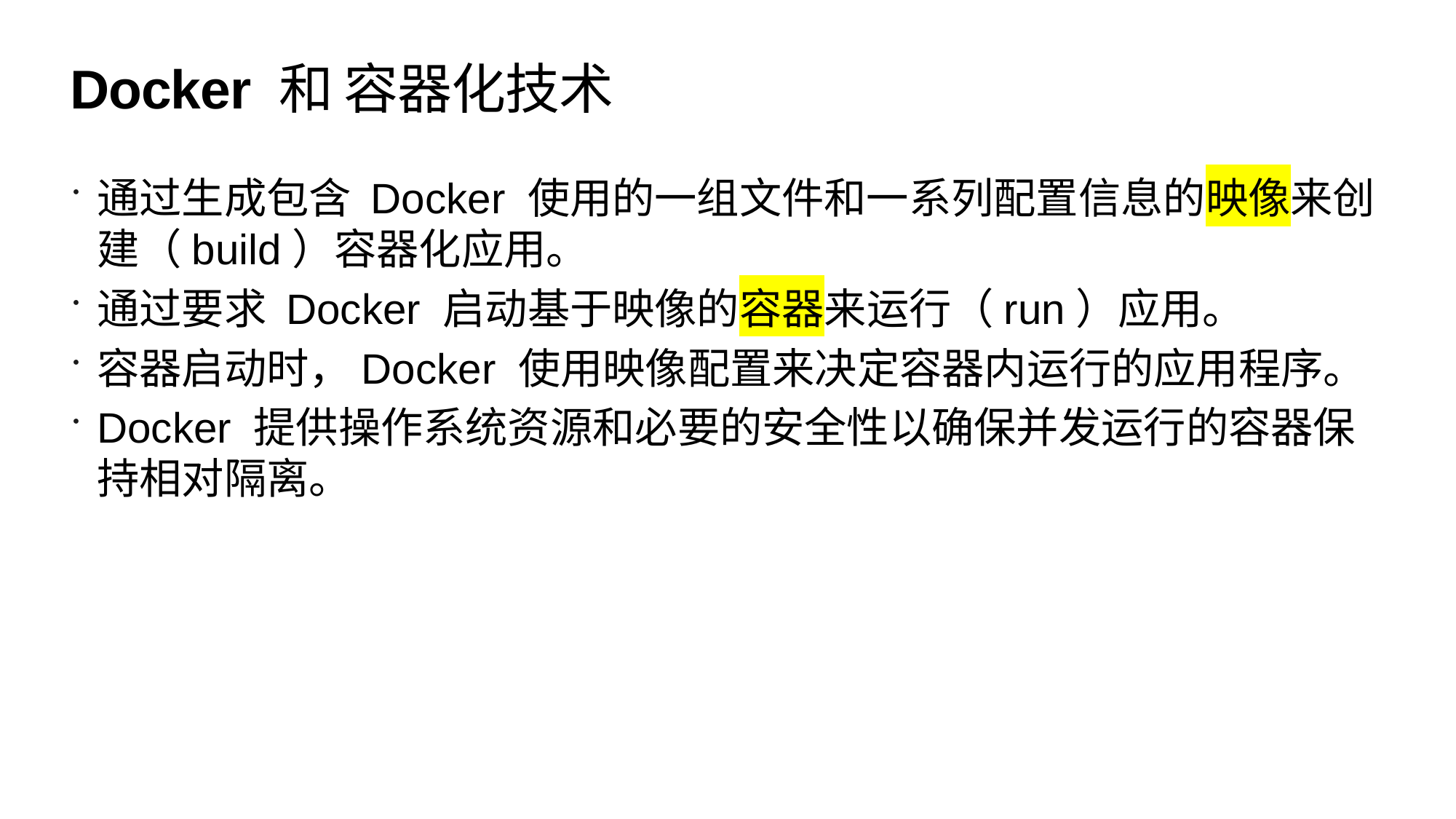

# Docker 和 容器化技术
通过生成包含 Docker 使用的一组文件和一系列配置信息的映像来创建（build）容器化应用。
通过要求 Docker 启动基于映像的容器来运行（run）应用。
容器启动时，Docker 使用映像配置来决定容器内运行的应用程序。
Docker 提供操作系统资源和必要的安全性以确保并发运行的容器保持相对隔离。